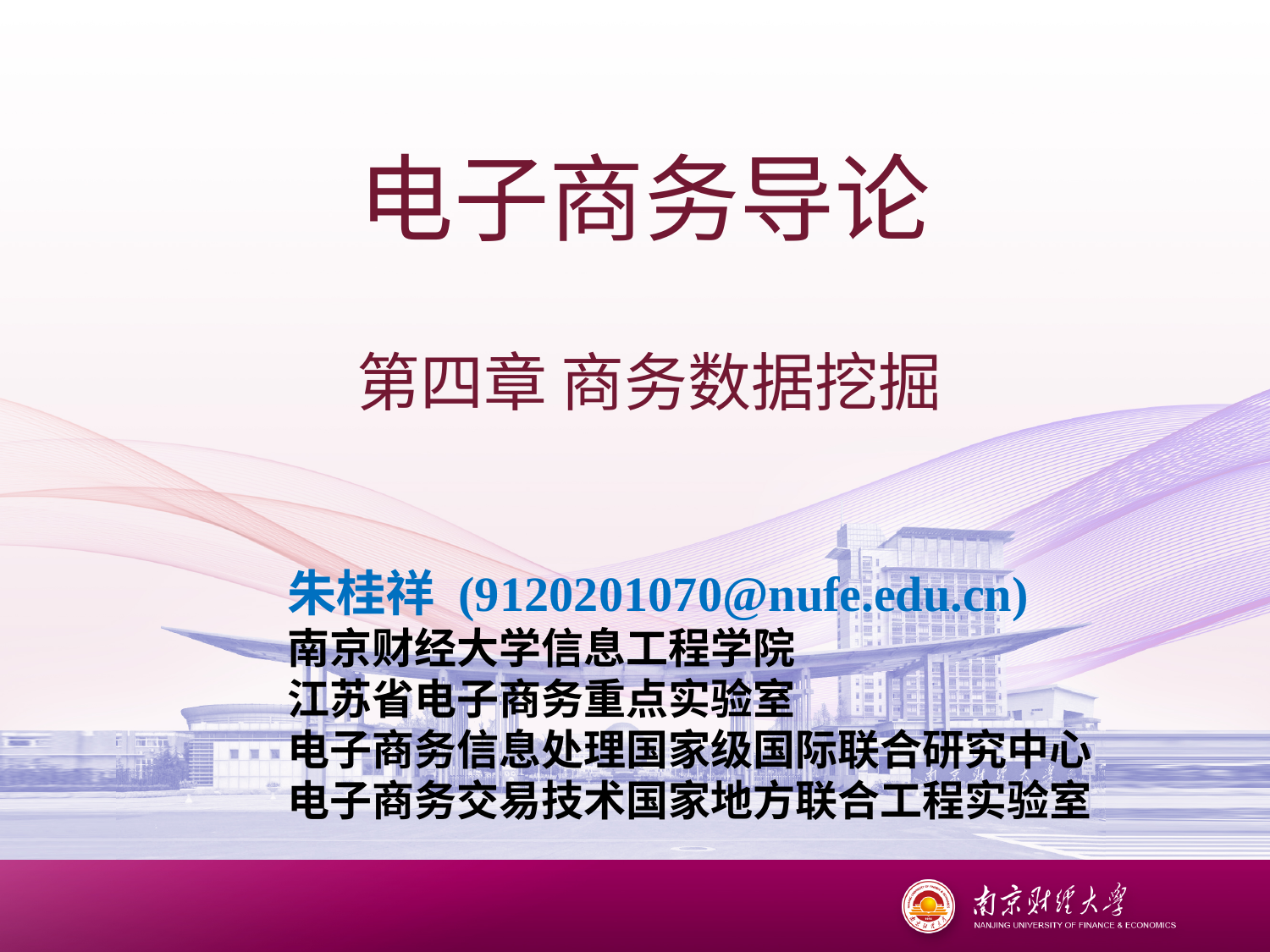

# 电子商务导论
第四章 商务数据挖掘
朱桂祥 (9120201070@nufe.edu.cn)
南京财经大学信息工程学院
江苏省电子商务重点实验室
电子商务信息处理国家级国际联合研究中心
电子商务交易技术国家地方联合工程实验室